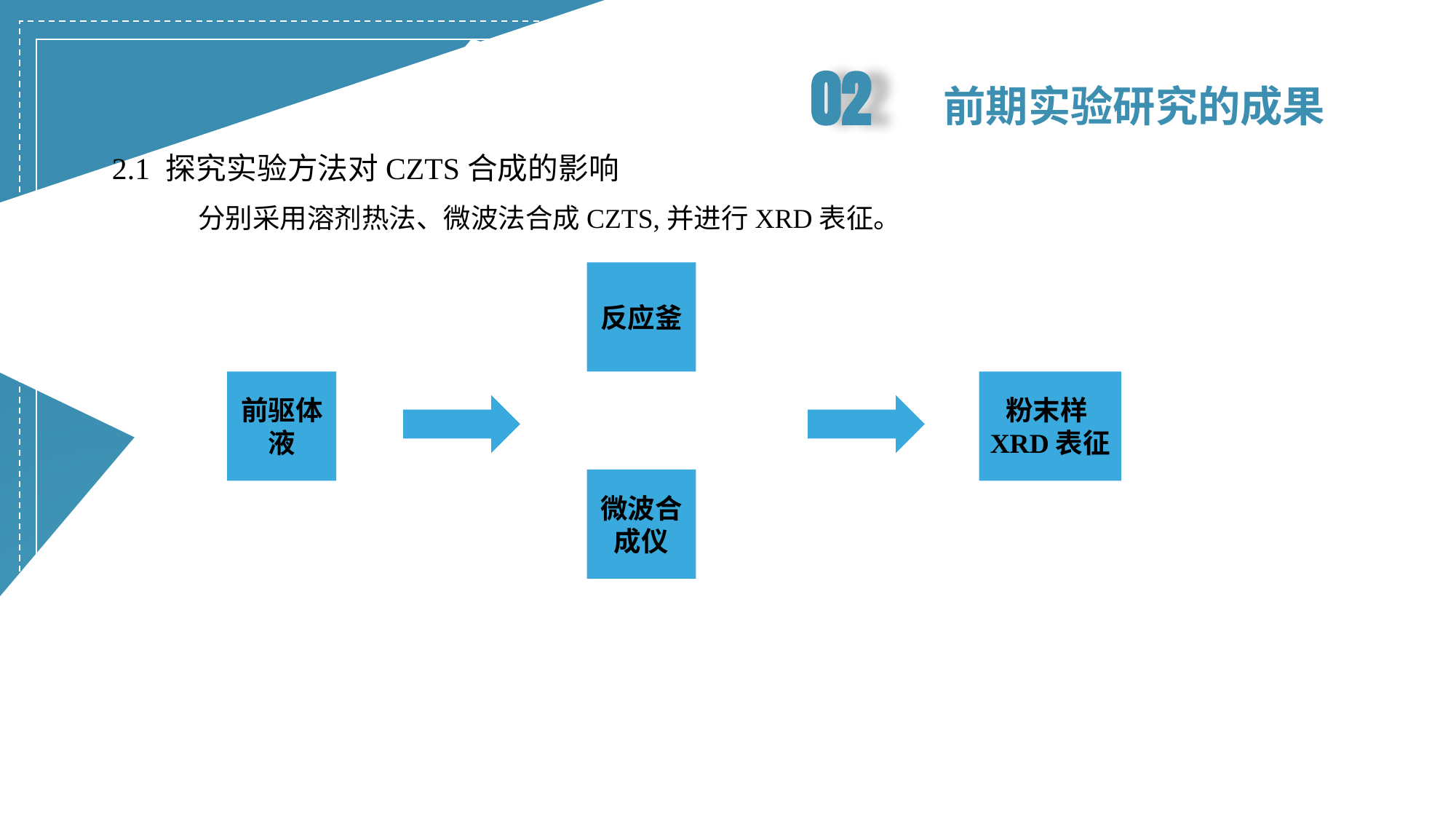

02
前期实验研究的成果
2.1 探究实验方法对CZTS合成的影响
分别采用溶剂热法、微波法合成CZTS,并进行XRD表征。
反应釜
前驱体液
粉末样XRD表征

微波合成仪
延时